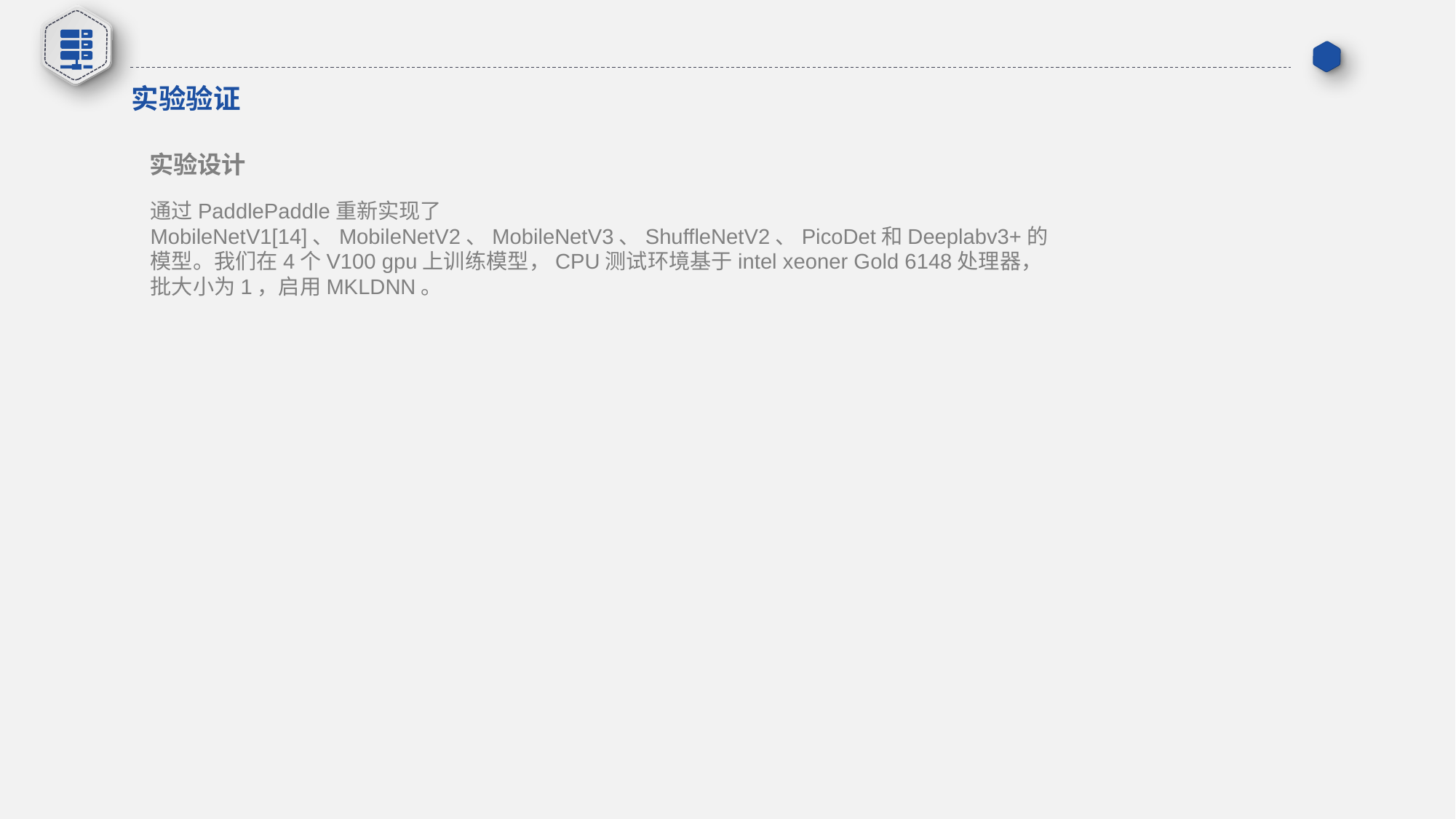

实验验证
实验设计
通过PaddlePaddle重新实现了MobileNetV1[14]、MobileNetV2、MobileNetV3、ShuffleNetV2、PicoDet和Deeplabv3+的模型。我们在4个V100 gpu上训练模型，CPU测试环境基于intel xeoner Gold 6148处理器，批大小为1，启用MKLDNN。